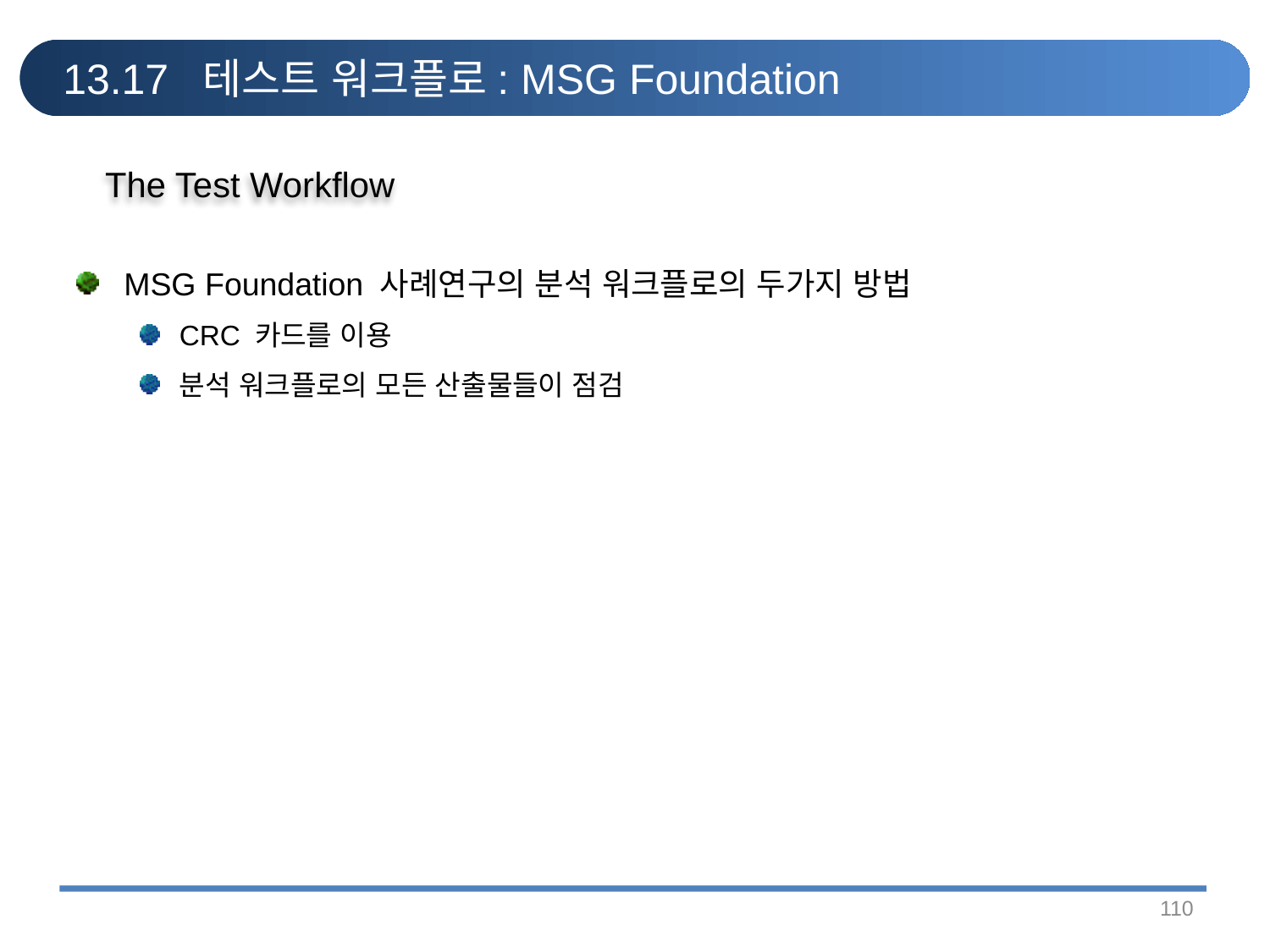

# 13.17  테스트 워크플로: MSG Foundation
The Test Workflow
MSG Foundation 사례연구의 분석 워크플로의 두가지 방법
CRC 카드를 이용
분석 워크플로의 모든 산출물들이 점검
110